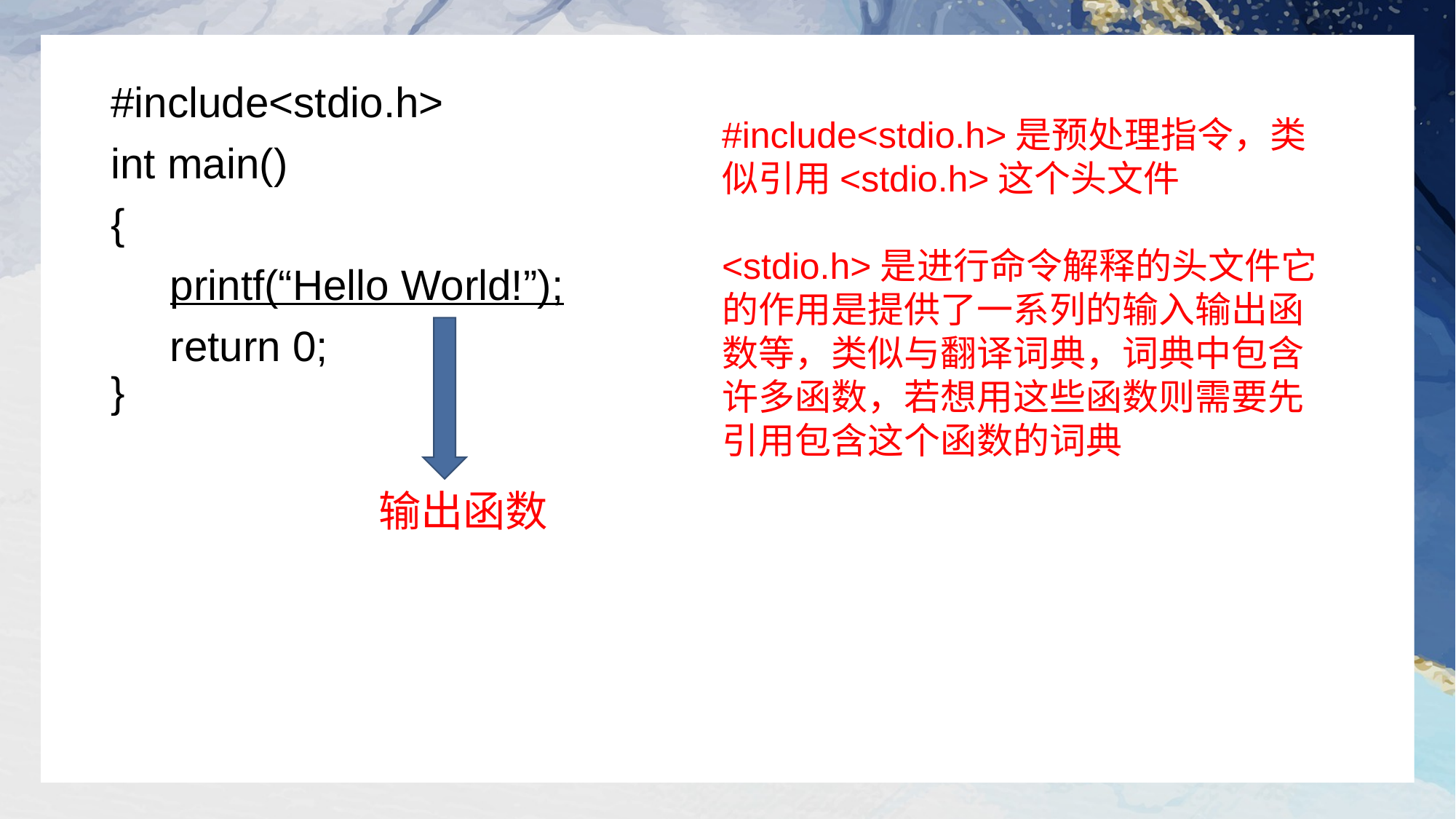

#include<stdio.h>
int main()
{
     printf(“Hello World!”);
     return 0;
}
#include<stdio.h>是预处理指令，类似引用<stdio.h>这个头文件

<stdio.h>是进行命令解释的头文件它的作用是提供了一系列的输入输出函数等，类似与翻译词典，词典中包含许多函数，若想用这些函数则需要先引用包含这个函数的词典

输出函数